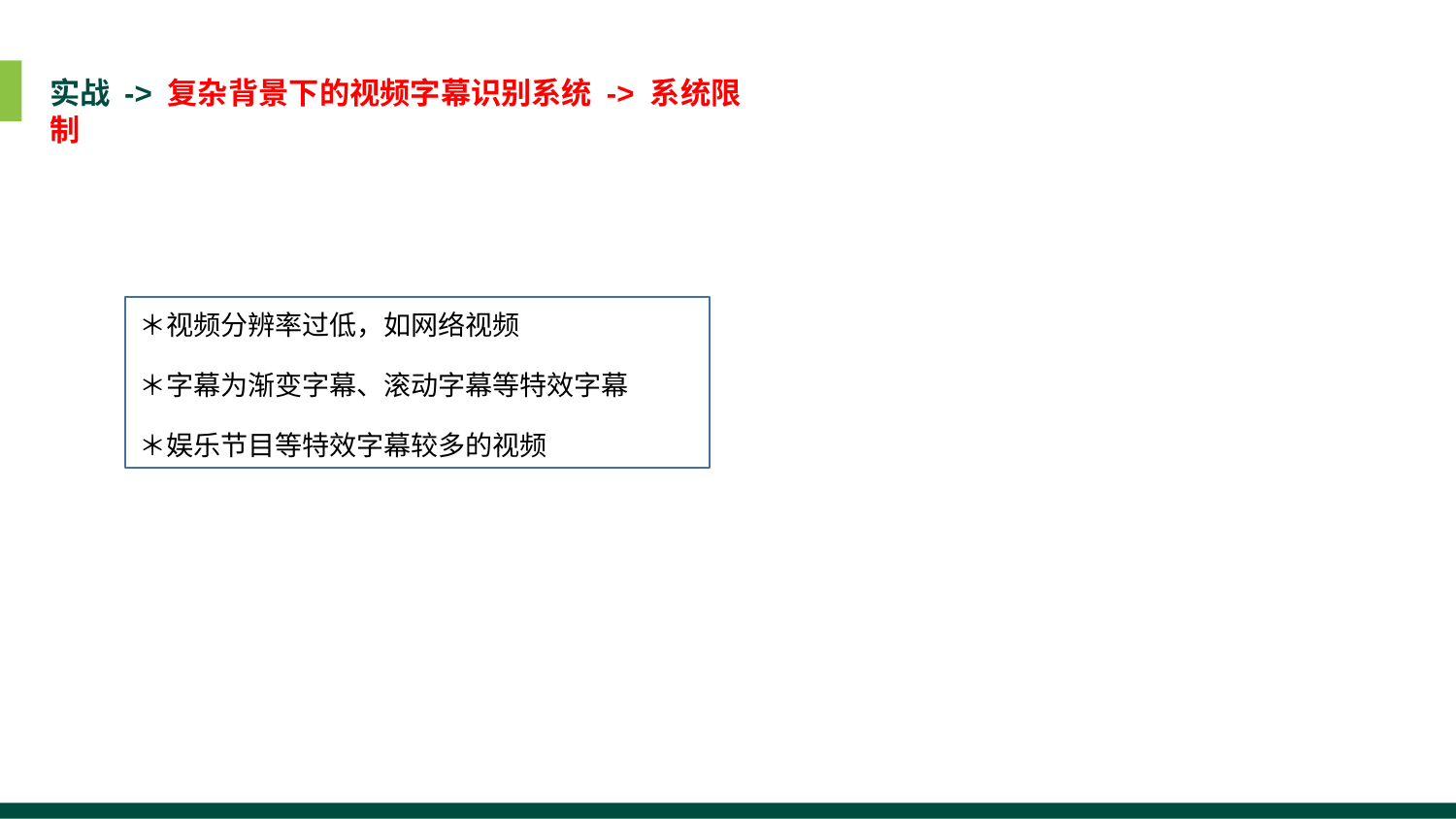

实战 -> 复杂背景下的视频字幕识别系统 -> 系统限制
＊视频分辨率过低，如网络视频
＊字幕为渐变字幕、滚动字幕等特效字幕
＊娱乐节目等特效字幕较多的视频